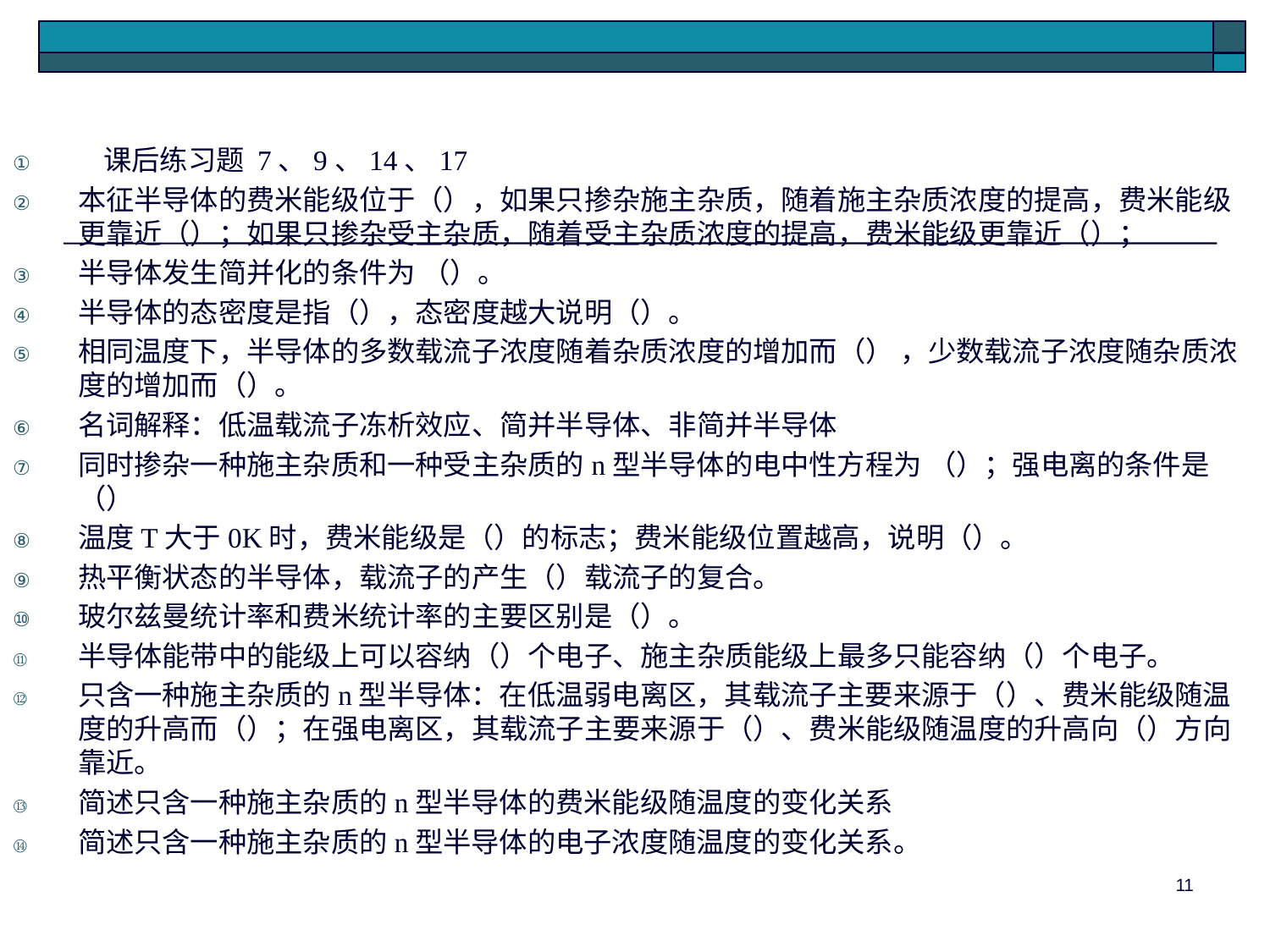

课后练习题 7、9、14、17
本征半导体的费米能级位于（），如果只掺杂施主杂质，随着施主杂质浓度的提高，费米能级更靠近（）；如果只掺杂受主杂质，随着受主杂质浓度的提高，费米能级更靠近（）；
半导体发生简并化的条件为 （）。
半导体的态密度是指（），态密度越大说明（）。
相同温度下，半导体的多数载流子浓度随着杂质浓度的增加而（） ，少数载流子浓度随杂质浓度的增加而（）。
名词解释：低温载流子冻析效应、简并半导体、非简并半导体
同时掺杂一种施主杂质和一种受主杂质的n型半导体的电中性方程为 （）；强电离的条件是（）
温度T大于0K时，费米能级是（）的标志；费米能级位置越高，说明（）。
热平衡状态的半导体，载流子的产生（）载流子的复合。
玻尔兹曼统计率和费米统计率的主要区别是（）。
半导体能带中的能级上可以容纳（）个电子、施主杂质能级上最多只能容纳（）个电子。
只含一种施主杂质的n型半导体：在低温弱电离区，其载流子主要来源于（）、费米能级随温度的升高而（）；在强电离区，其载流子主要来源于（）、费米能级随温度的升高向（）方向靠近。
简述只含一种施主杂质的n型半导体的费米能级随温度的变化关系
简述只含一种施主杂质的n型半导体的电子浓度随温度的变化关系。

11